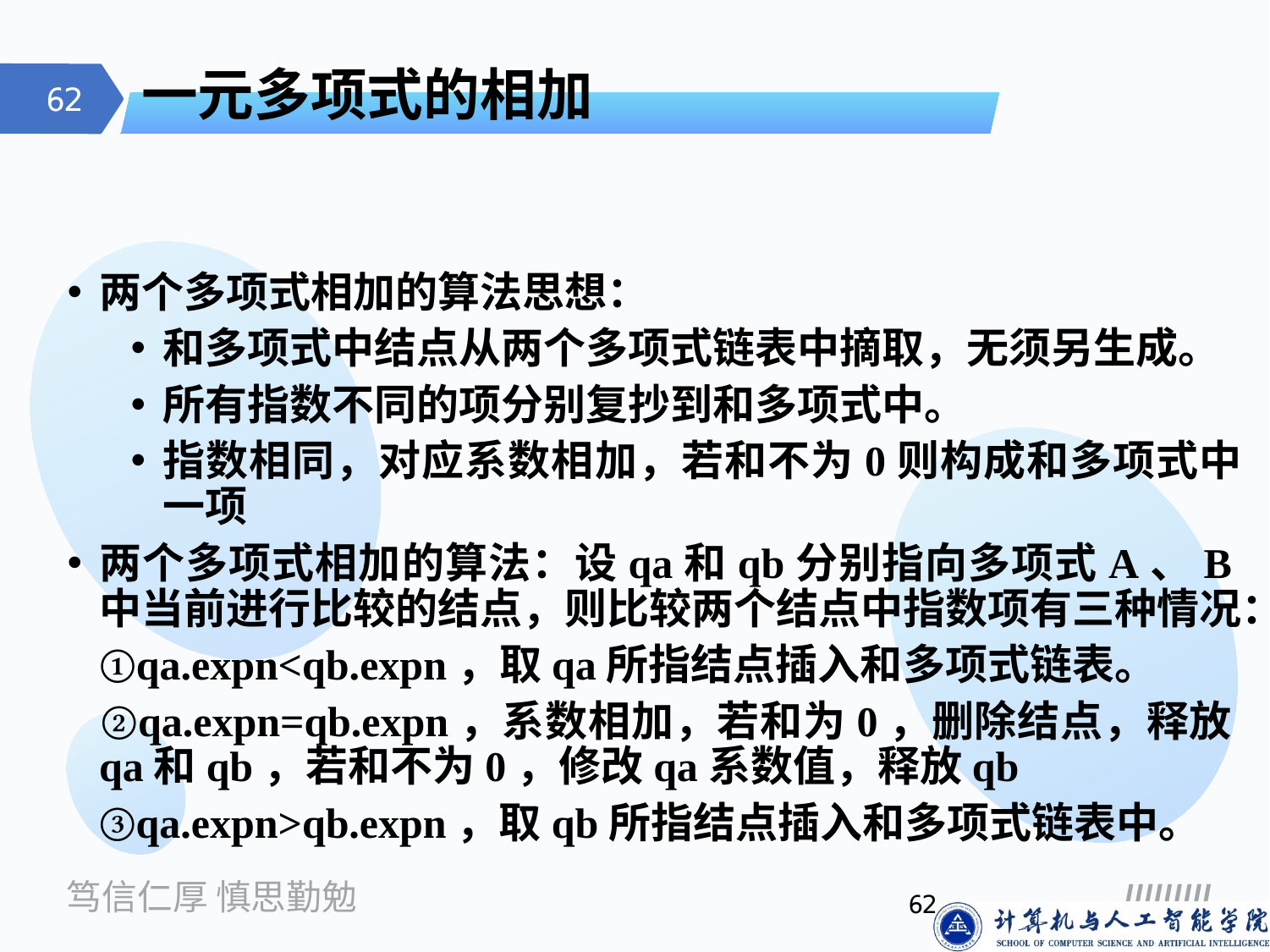

# 一元多项式的相加
两个多项式相加的算法思想：
和多项式中结点从两个多项式链表中摘取，无须另生成。
所有指数不同的项分别复抄到和多项式中。
指数相同，对应系数相加，若和不为0则构成和多项式中一项
两个多项式相加的算法：设qa和qb分别指向多项式A、B中当前进行比较的结点，则比较两个结点中指数项有三种情况：
   ①qa.expn<qb.expn，取qa所指结点插入和多项式链表。
   ②qa.expn=qb.expn，系数相加，若和为0，删除结点，释放qa和qb，若和不为0，修改qa系数值，释放qb
   ③qa.expn>qb.expn，取qb所指结点插入和多项式链表中。
62